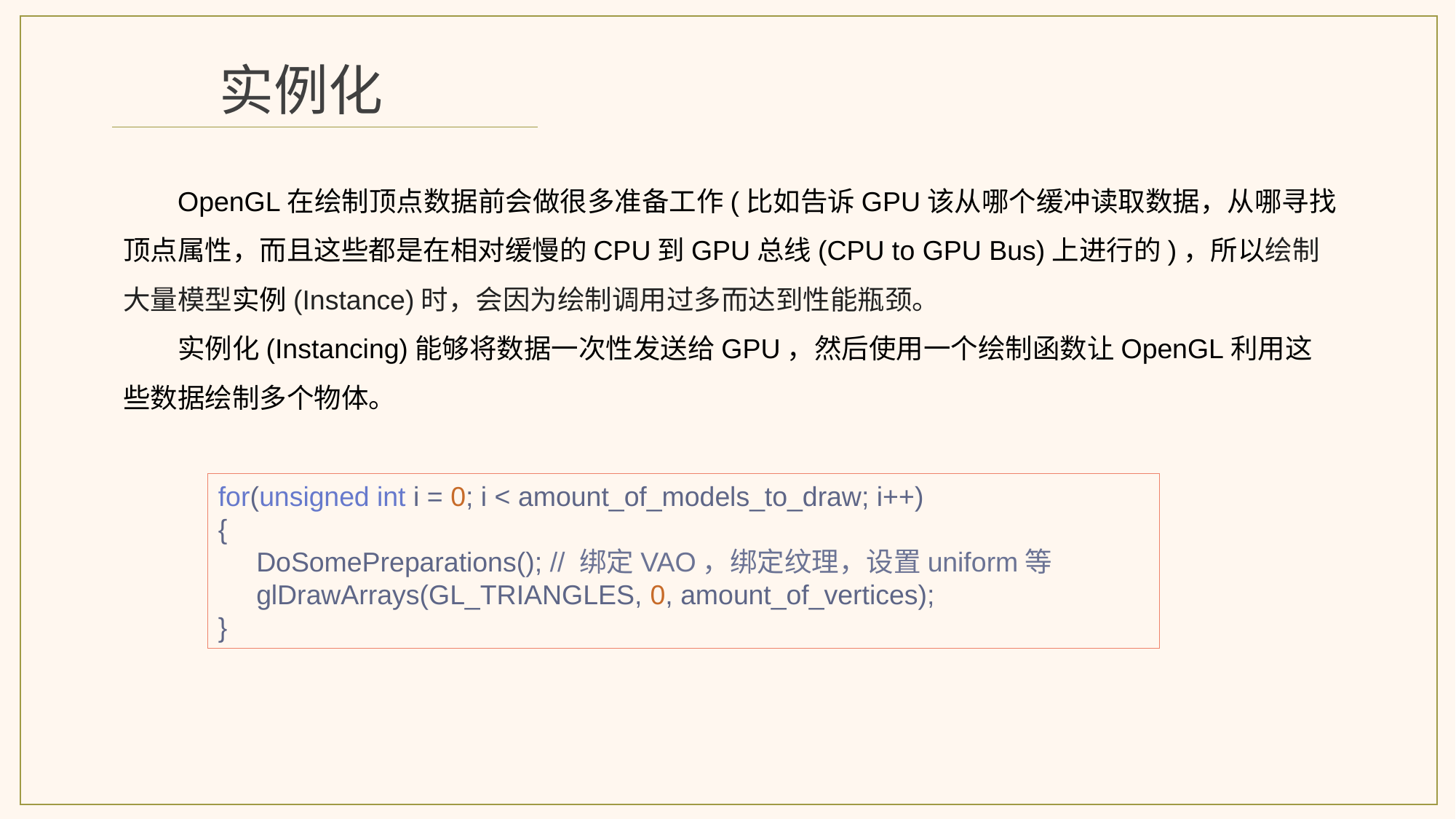

实例化
OpenGL在绘制顶点数据前会做很多准备工作(比如告诉GPU该从哪个缓冲读取数据，从哪寻找顶点属性，而且这些都是在相对缓慢的CPU到GPU总线(CPU to GPU Bus)上进行的)，所以绘制大量模型实例(Instance)时，会因为绘制调用过多而达到性能瓶颈。
实例化(Instancing)能够将数据一次性发送给GPU，然后使用一个绘制函数让OpenGL利用这些数据绘制多个物体。
for(unsigned int i = 0; i < amount_of_models_to_draw; i++)
{
     DoSomePreparations(); // 绑定VAO，绑定纹理，设置uniform等
     glDrawArrays(GL_TRIANGLES, 0, amount_of_vertices);
}